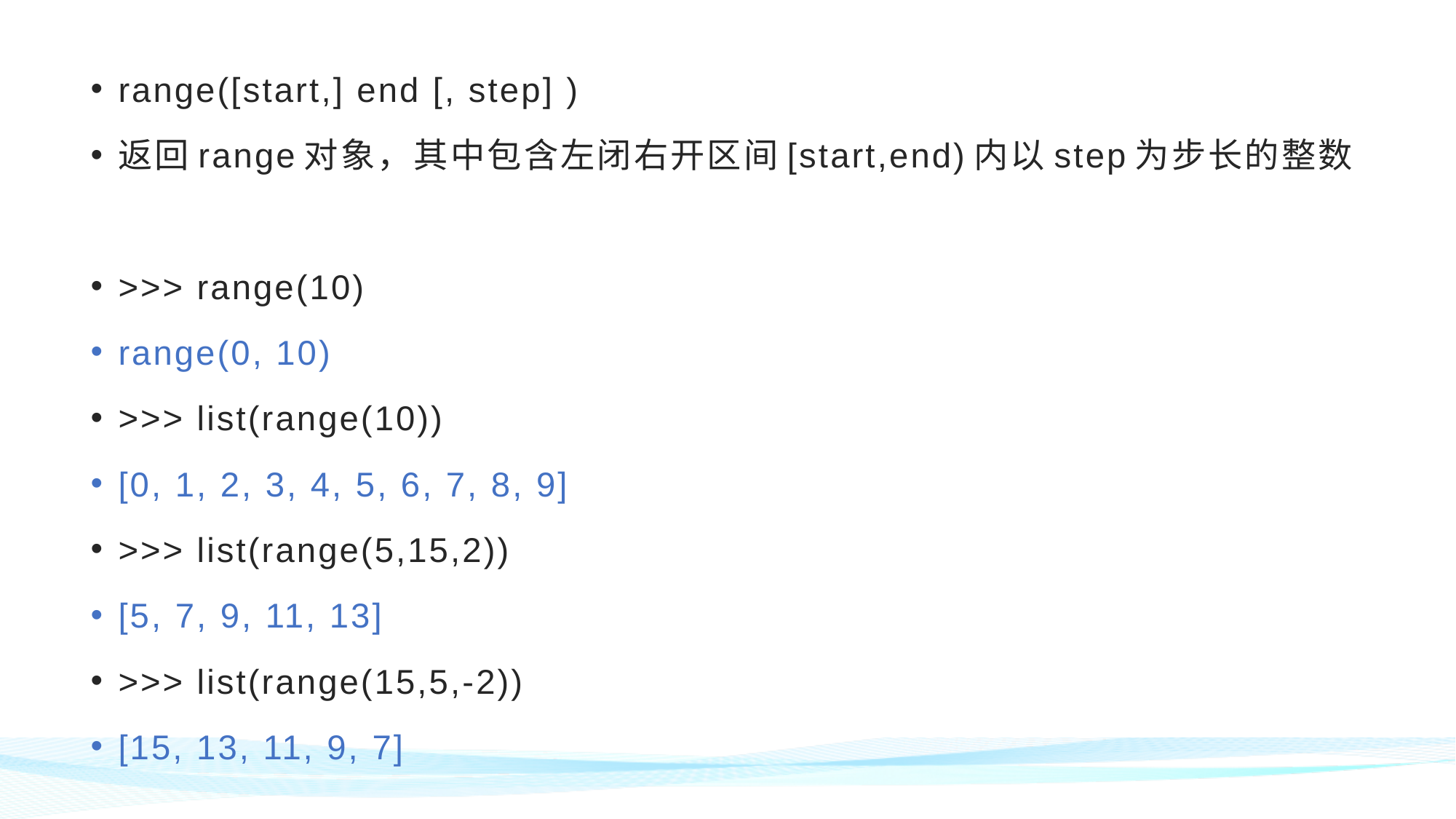

range([start,] end [, step] )
返回range对象，其中包含左闭右开区间[start,end)内以step为步长的整数

>>> range(10)
range(0, 10)
>>> list(range(10))
[0, 1, 2, 3, 4, 5, 6, 7, 8, 9]
>>> list(range(5,15,2))
[5, 7, 9, 11, 13]
>>> list(range(15,5,-2))
[15, 13, 11, 9, 7]